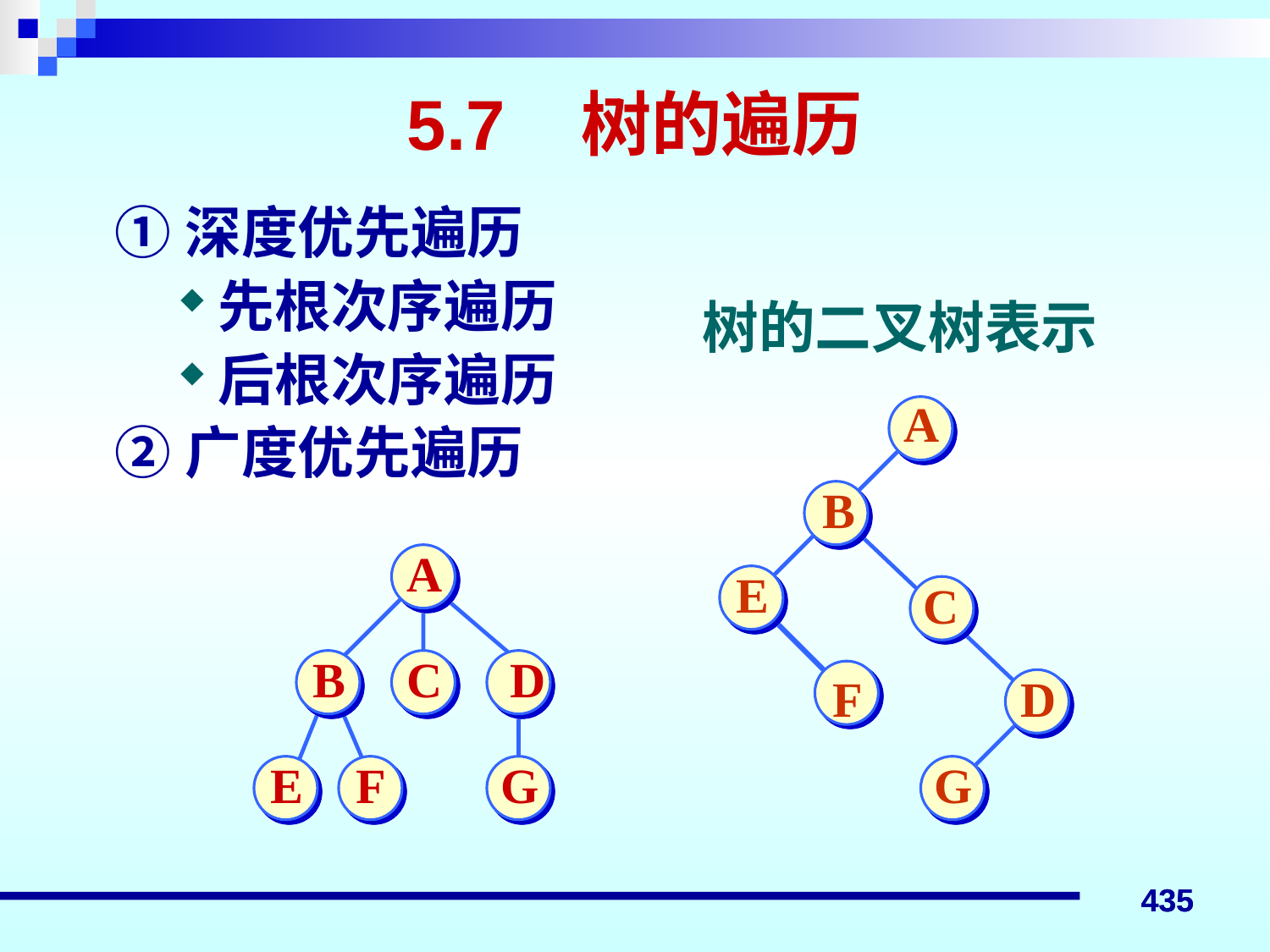

# 5.7   树的遍历
①深度优先遍历
先根次序遍历
后根次序遍历
②广度优先遍历
树的二叉树表示
A

B

E

C

F
D

G

A

B
C
D

E
F
G

435
435